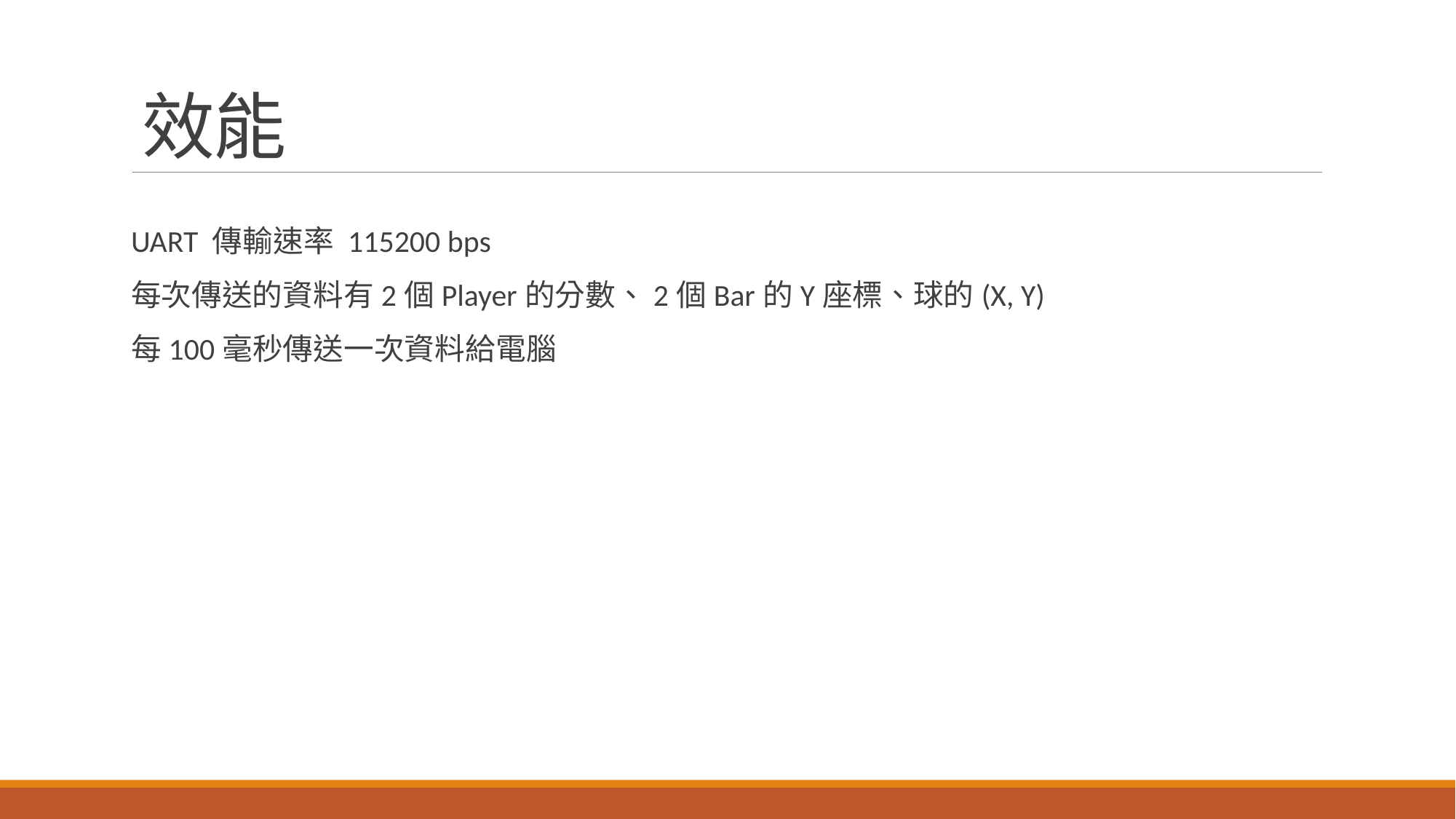

# 效能
UART 傳輸速率 115200 bps
每次傳送的資料有2個Player的分數、2個Bar的Y座標、球的(X, Y)
每100毫秒傳送一次資料給電腦